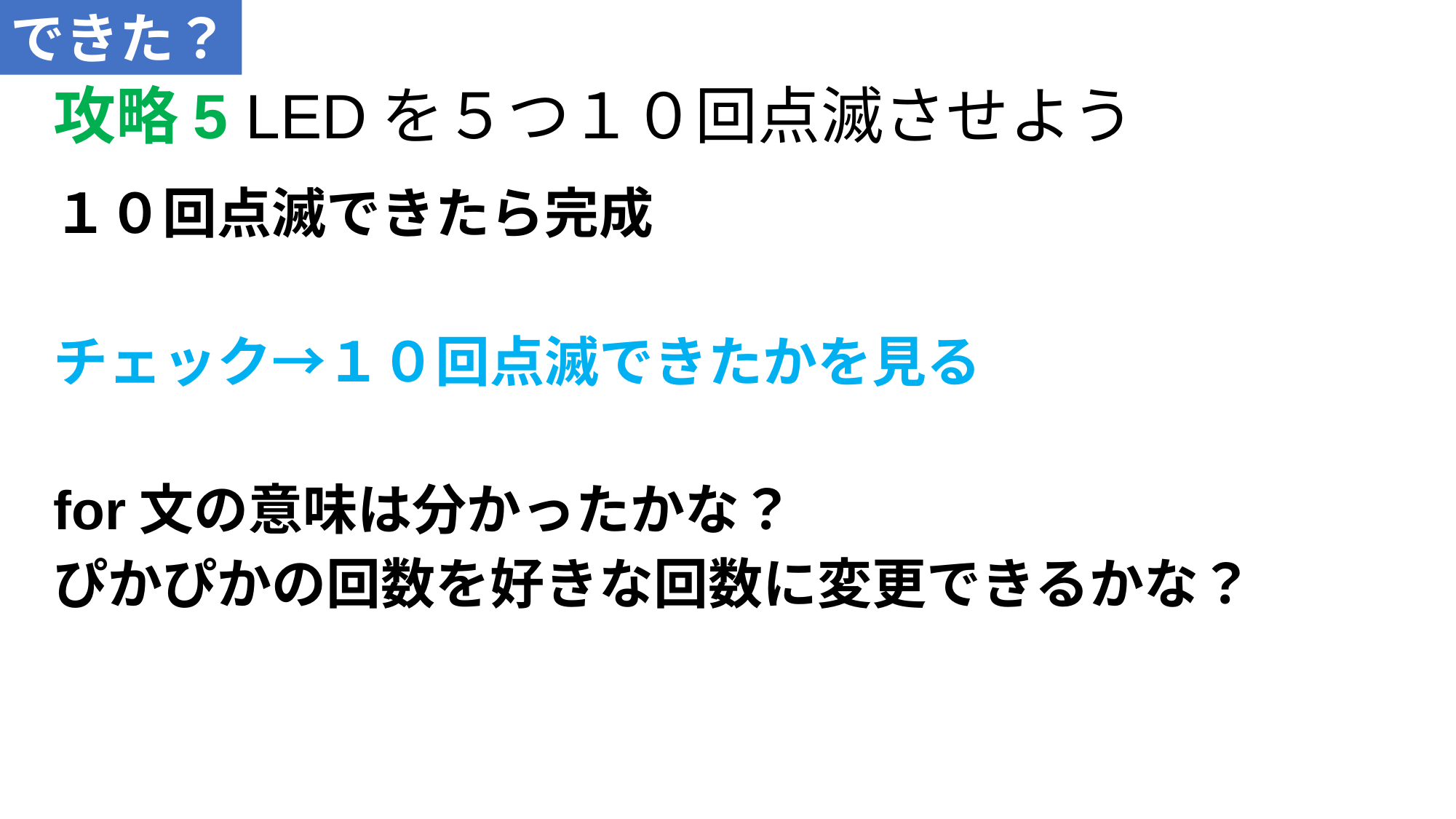

できた？
# 攻略5 LEDを５つ１０回点滅させよう
１０回点滅できたら完成

チェック→１０回点滅できたかを見る

for文の意味は分かったかな？
ぴかぴかの回数を好きな回数に変更できるかな？